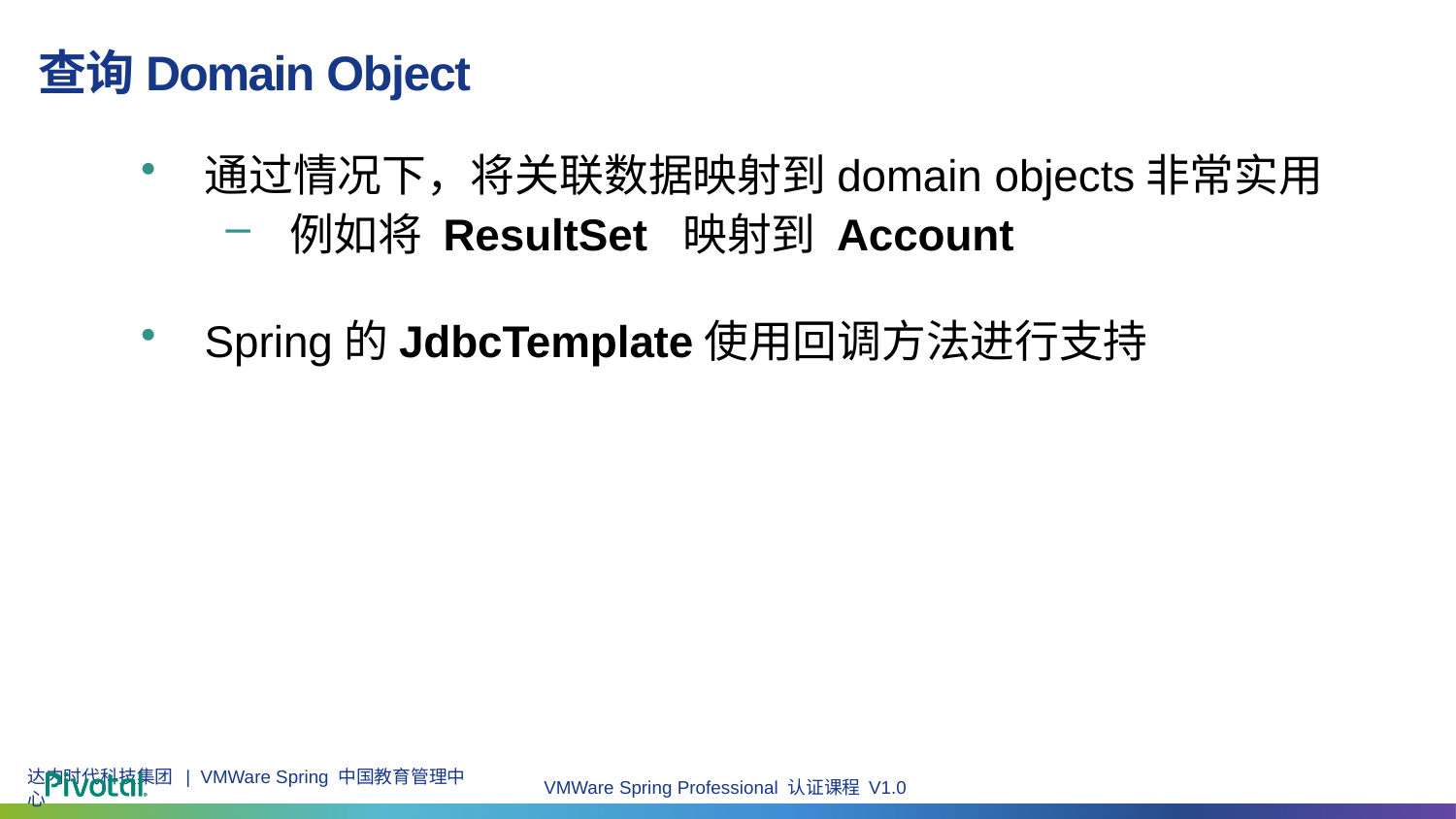

# 查询Domain Object
通过情况下，将关联数据映射到domain objects非常实用
例如将 ResultSet  映射到 Account

Spring的JdbcTemplate使用回调方法进行支持

25